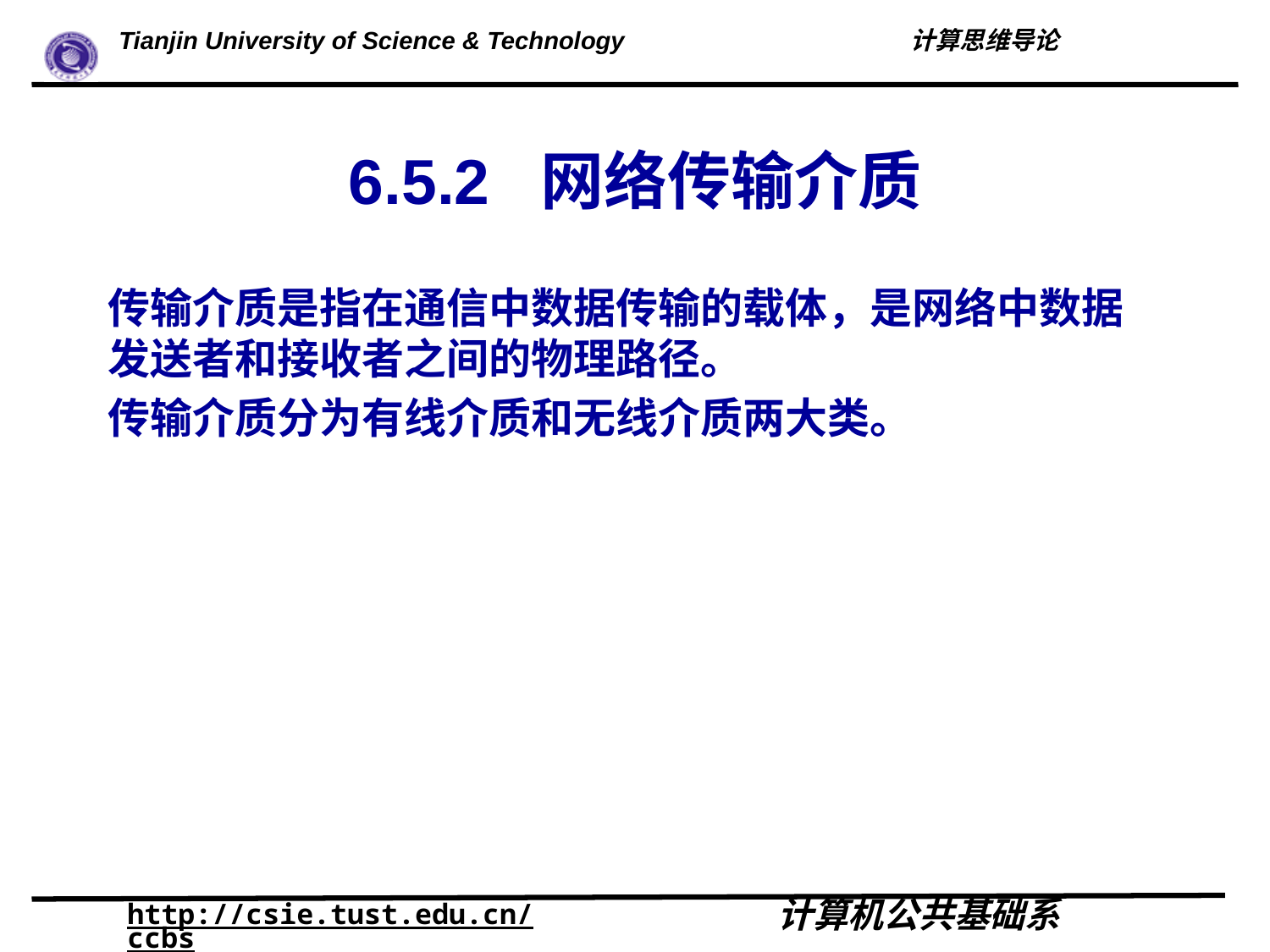

# 6.5.2  网络传输介质
传输介质是指在通信中数据传输的载体，是网络中数据发送者和接收者之间的物理路径。
传输介质分为有线介质和无线介质两大类。